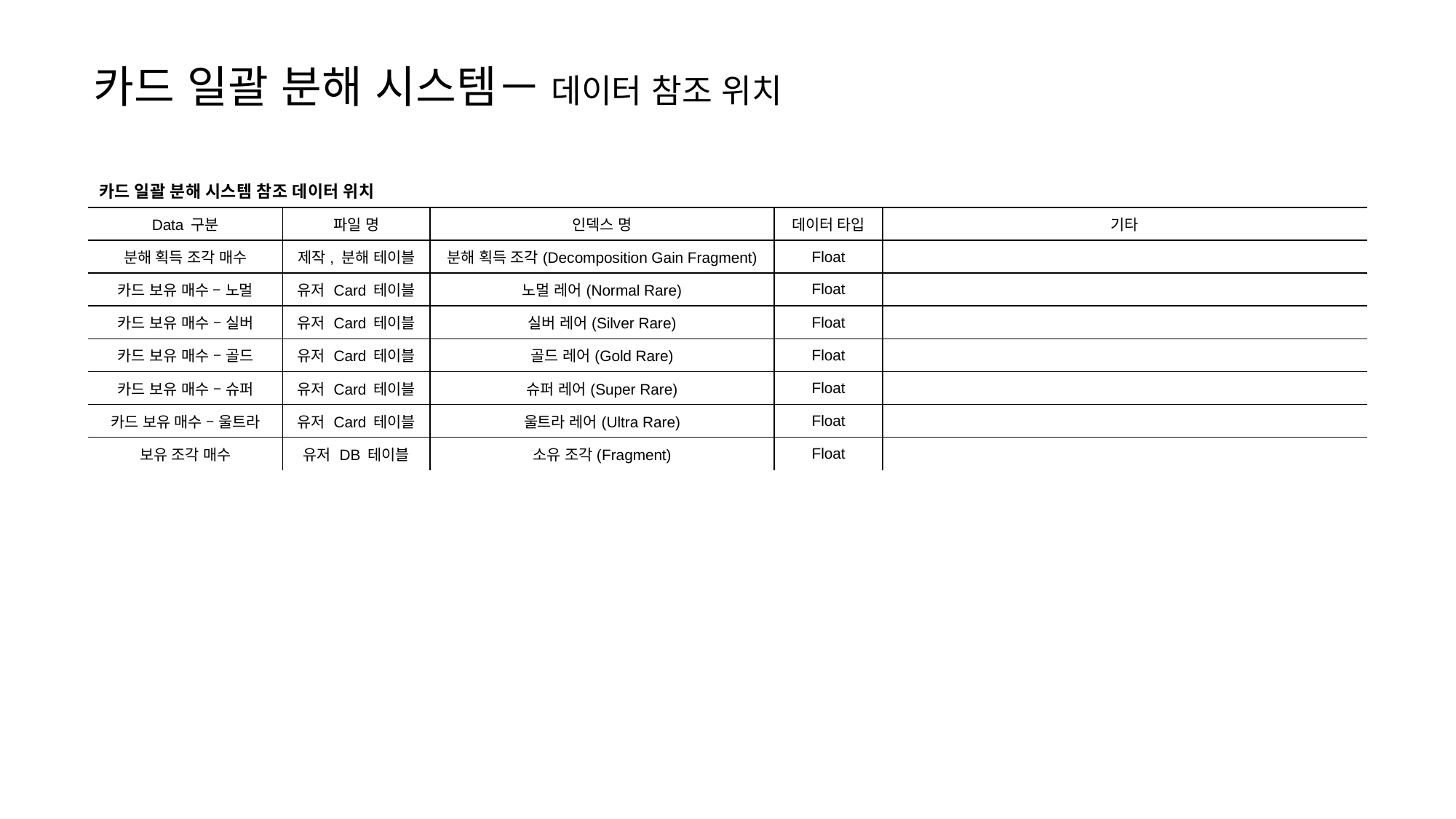

카드 일괄 분해 시스템－ 데이터 참조 위치
| 카드 일괄 분해 시스템 참조 데이터 위치 |  |  |  |  |
| --- | --- | --- | --- | --- |
| Data 구분 | 파일 명 | 인덱스 명 | 데이터 타입 | 기타 |
| 분해 획득 조각 매수 | 제작, 분해 테이블 | 분해 획득 조각(Decomposition Gain Fragment) | Float |  |
| 카드 보유 매수 – 노멀 | 유저 Card 테이블 | 노멀 레어(Normal Rare) | Float |  |
| 카드 보유 매수 – 실버 | 유저 Card 테이블 | 실버 레어(Silver Rare) | Float |  |
| 카드 보유 매수 – 골드 | 유저 Card 테이블 | 골드 레어(Gold Rare) | Float |  |
| 카드 보유 매수 – 슈퍼 | 유저 Card 테이블 | 슈퍼 레어(Super Rare) | Float |  |
| 카드 보유 매수 – 울트라 | 유저 Card 테이블 | 울트라 레어(Ultra Rare) | Float |  |
| 보유 조각 매수 | 유저 DB 테이블 | 소유 조각(Fragment) | Float |  |